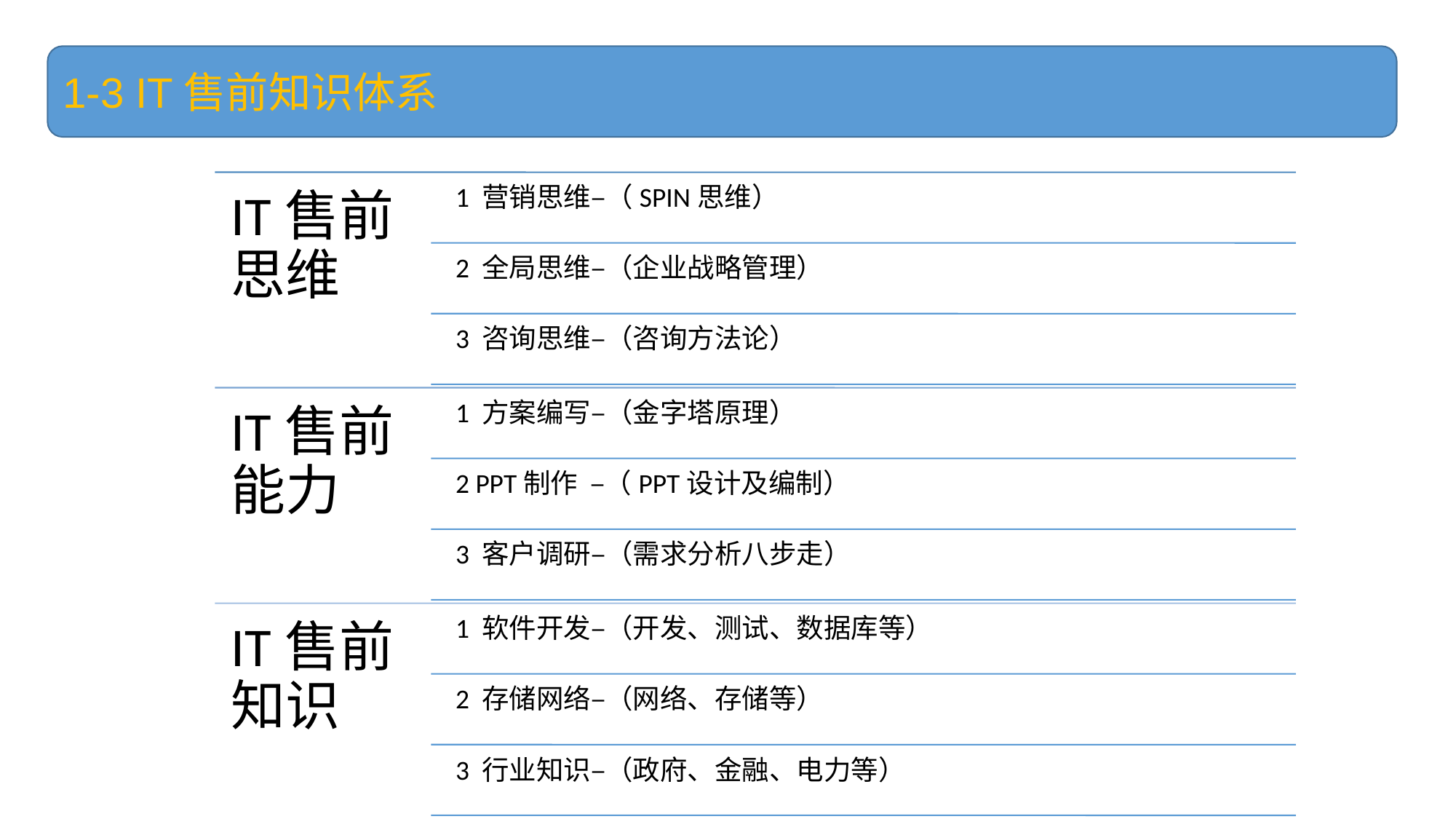

1-3 IT售前知识体系
IT售前思维
1 营销思维–（SPIN思维）
2 全局思维–（企业战略管理）
3 咨询思维–（咨询方法论）
IT售前能力
1 方案编写–（金字塔原理）
2 PPT制作  –（PPT设计及编制）
3 客户调研–（需求分析八步走）
IT售前知识
1 软件开发–（开发、测试、数据库等）
2 存储网络–（网络、存储等）
3 行业知识–（政府、金融、电力等）